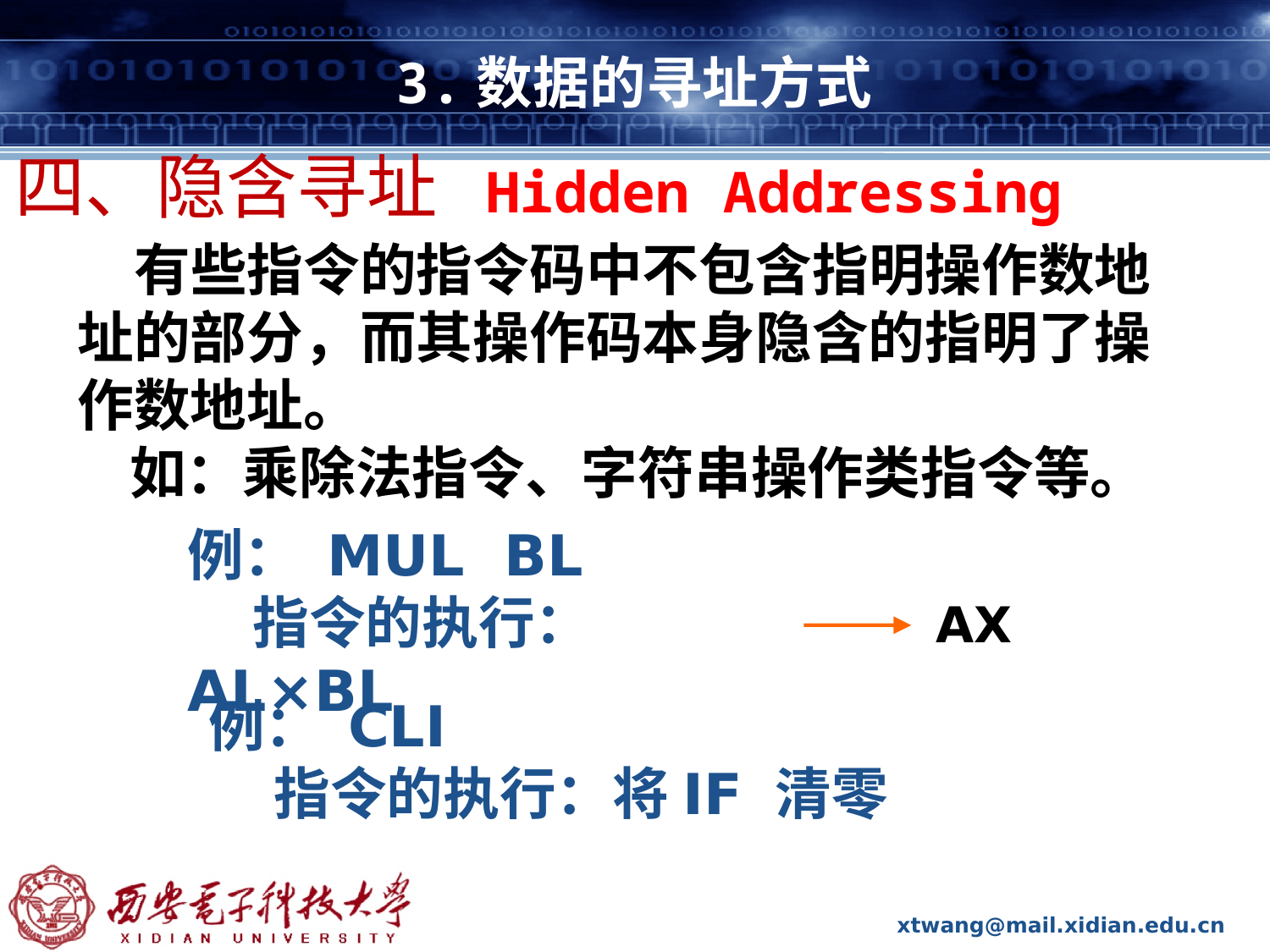

# 3.数据的寻址方式
四、隐含寻址  Hidden Addressing
    有些指令的指令码中不包含指明操作数地址的部分，而其操作码本身隐含的指明了操作数地址。
   如：乘除法指令、字符串操作类指令等。
例： MUL  BL
    指令的执行：AL×BL
AX

例： CLI
    指令的执行：将IF 清零